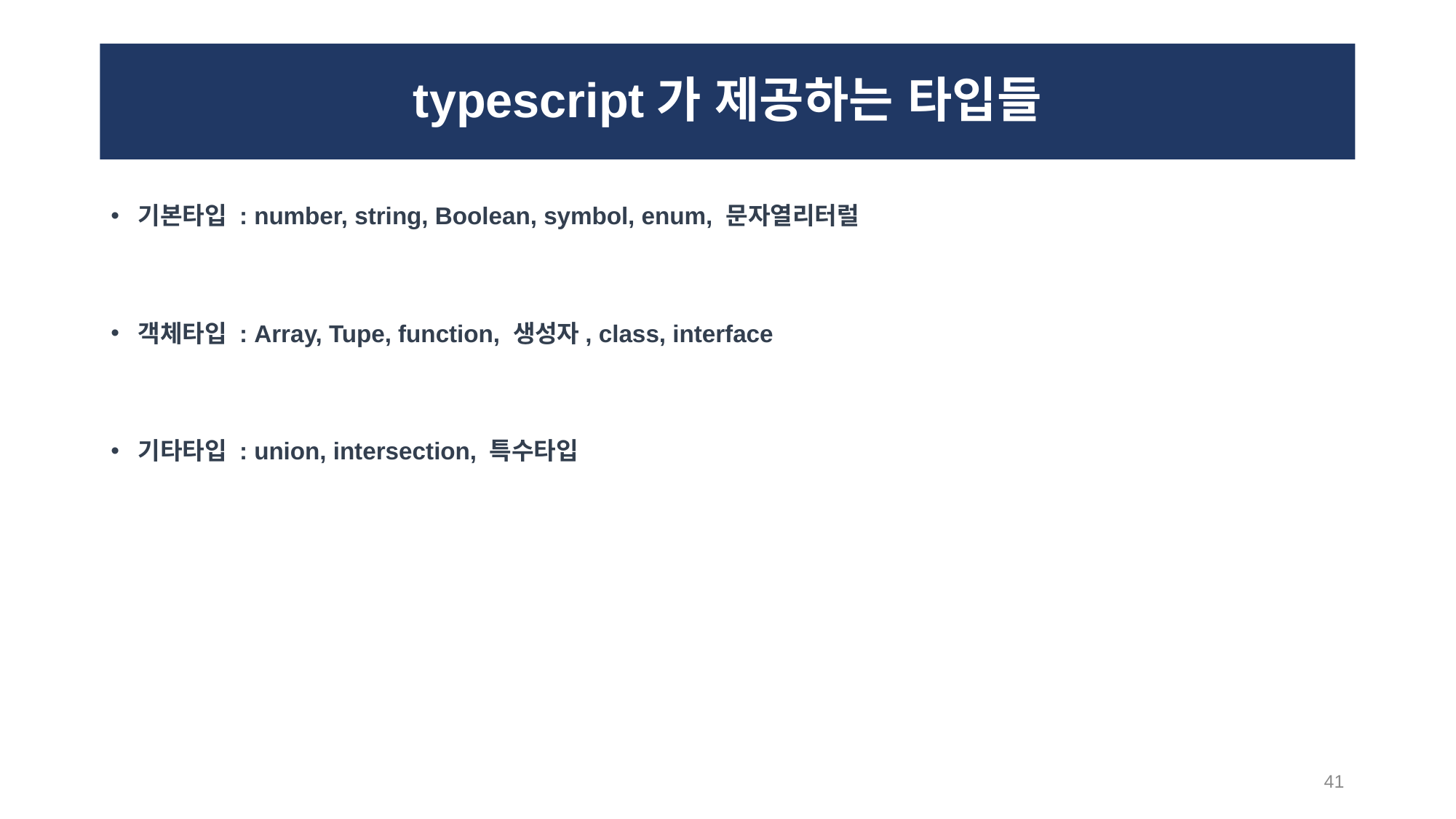

# typescript가 제공하는 타입들
기본타입 : number, string, Boolean, symbol, enum, 문자열리터럴

객체타입 : Array, Tupe, function, 생성자, class, interface

기타타입 : union, intersection, 특수타입
41